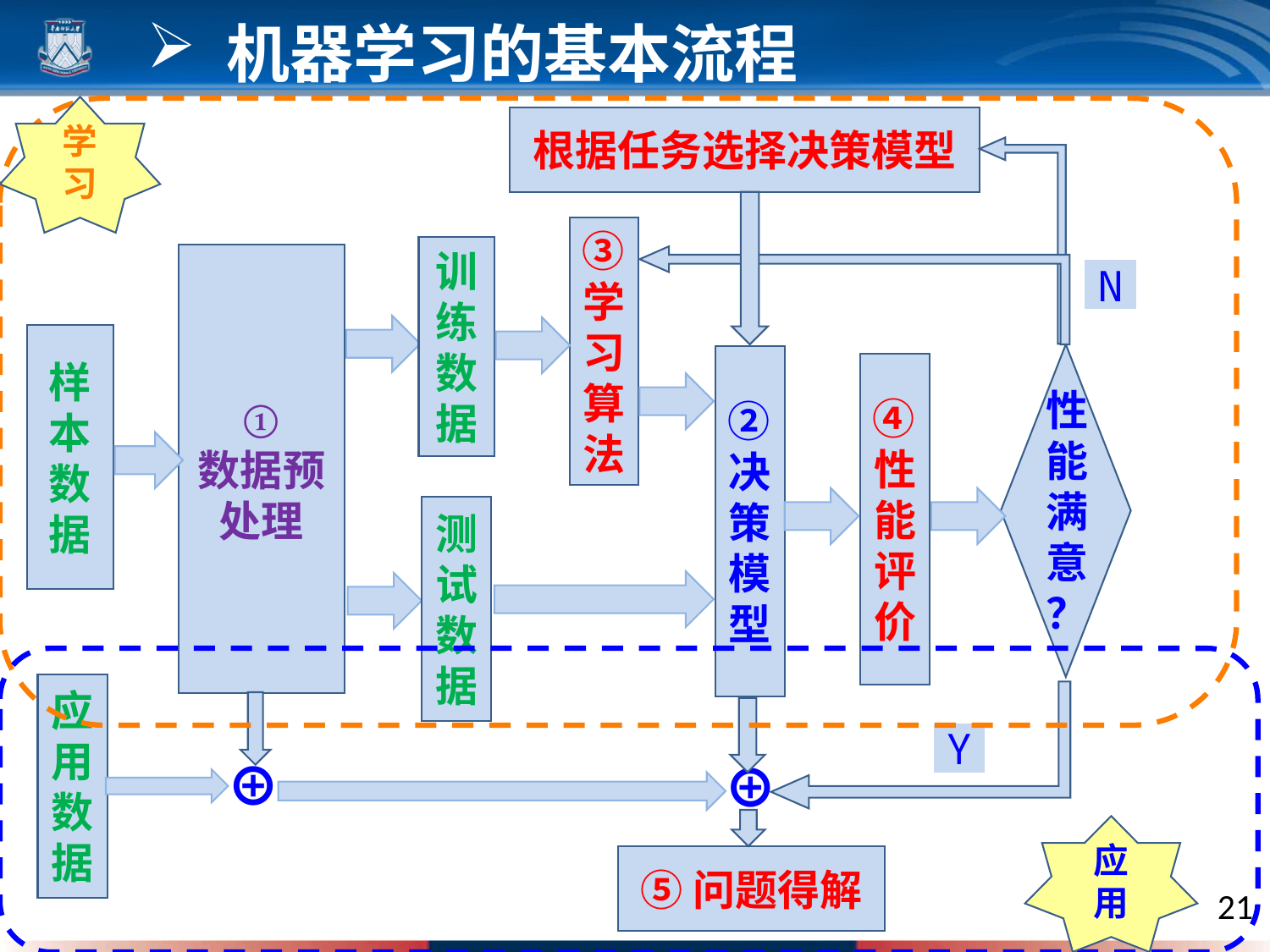

机器学习的基本流程

学习

根据任务选择决策模型

③学习算法
训练数据
①
数据预处理
N

样本数据
性能满意？
②决策模型
④性能评价

测试数据

应用数据

Y

⊕
⊕

应用
⑤问题得解